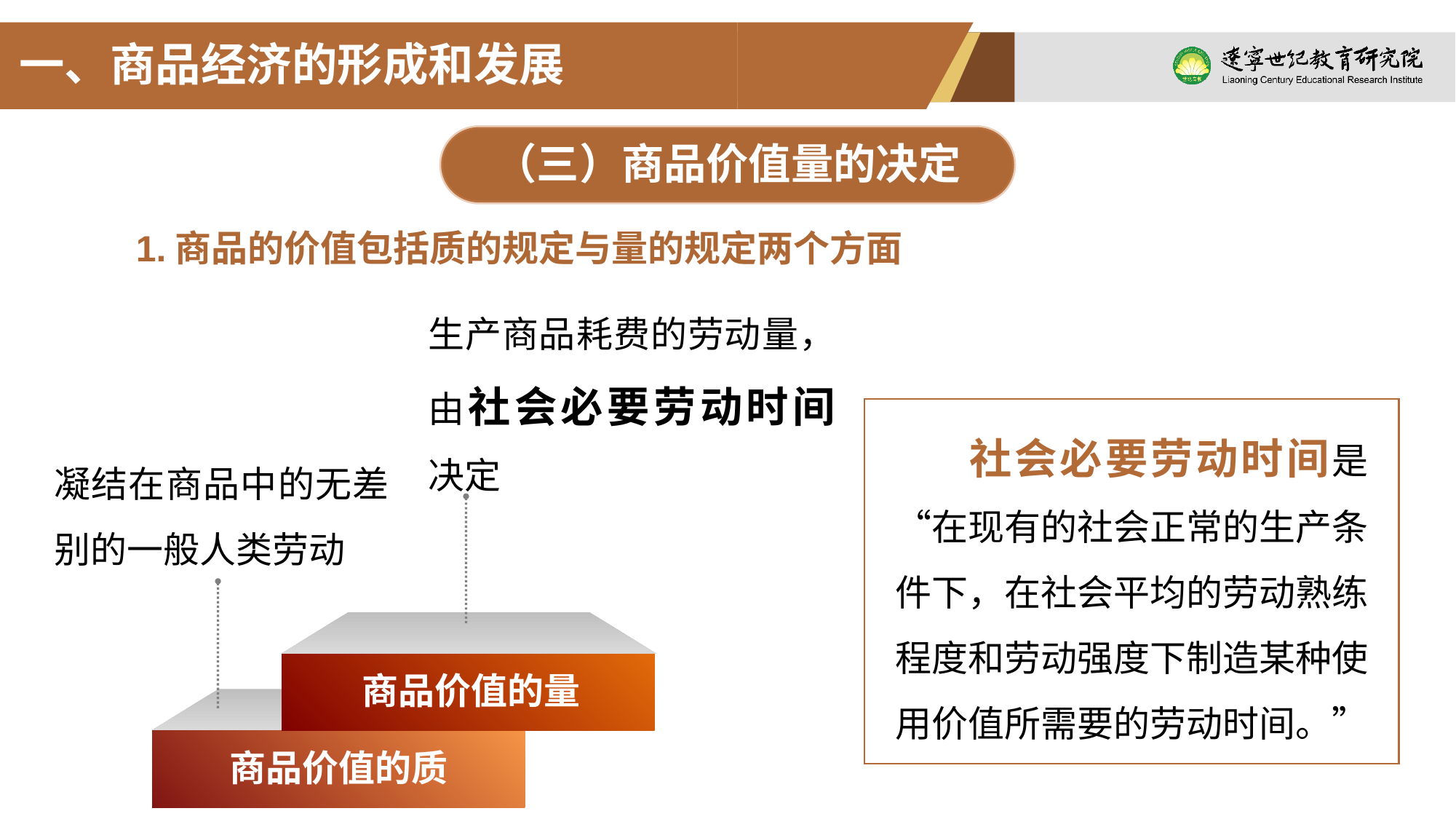

一、商品经济的形成和发展
（三）商品价值量的决定
1.商品的价值包括质的规定与量的规定两个方面
生产商品耗费的劳动量，由社会必要劳动时间决定
凝结在商品中的无差别的一般人类劳动

商品价值的量
商品价值的质

社会必要劳动时间是“在现有的社会正常的生产条件下，在社会平均的劳动熟练程度和劳动强度下制造某种使用价值所需要的劳动时间。”